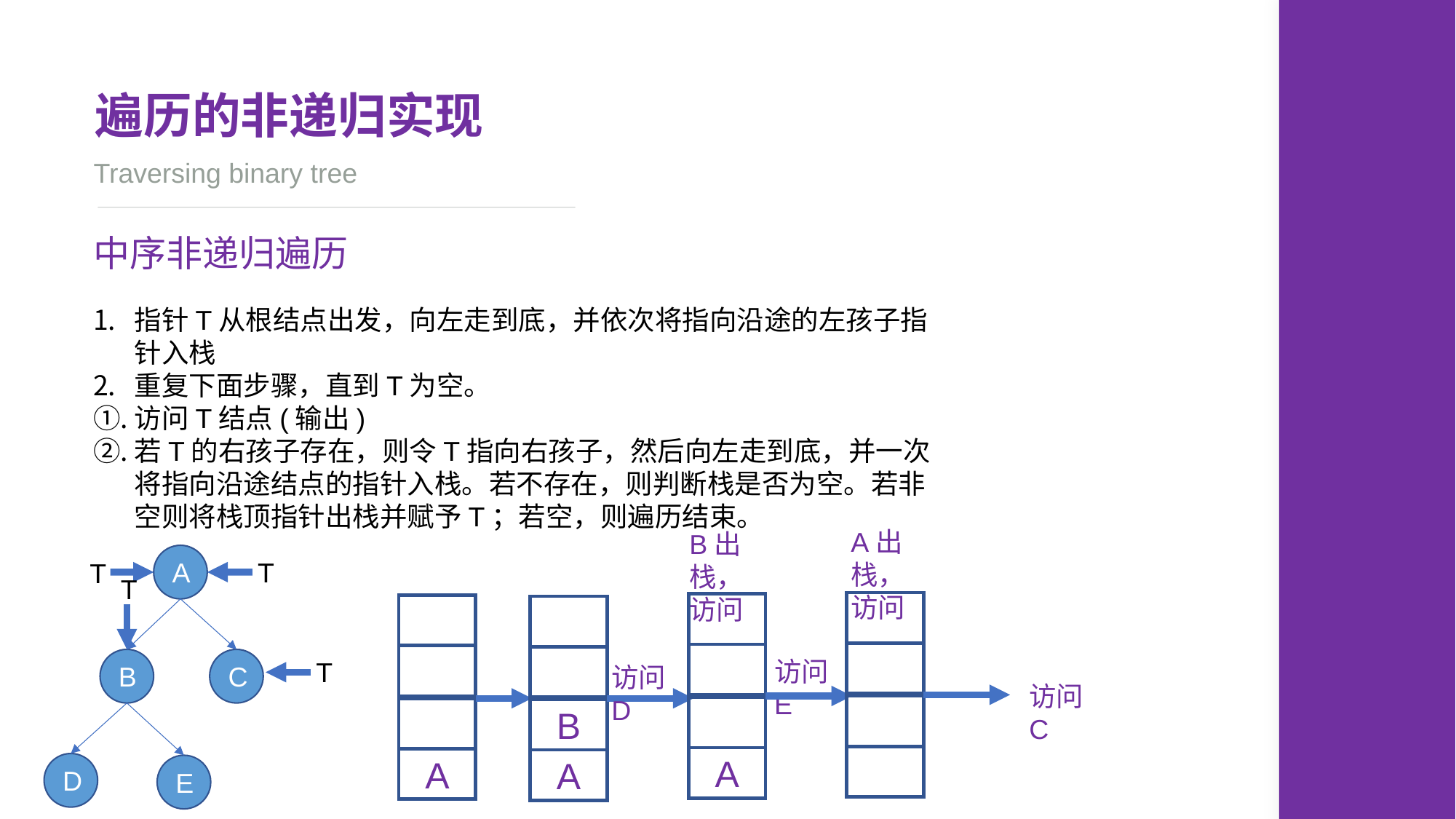

遍历的非递归实现
Traversing binary tree
中序非递归遍历
指针T从根结点出发，向左走到底，并依次将指向沿途的左孩子指针入栈
重复下面步骤，直到T为空。
访问T结点(输出)
若T的右孩子存在，则令T指向右孩子，然后向左走到底，并一次将指向沿途结点的指针入栈。若不存在，则判断栈是否为空。若非空则将栈顶指针出栈并赋予T；若空，则遍历结束。
A出栈，访问
B出栈，访问
A
B
C
D
E
T
T
T

A

A

B
A
访问E
T
访问D
访问C